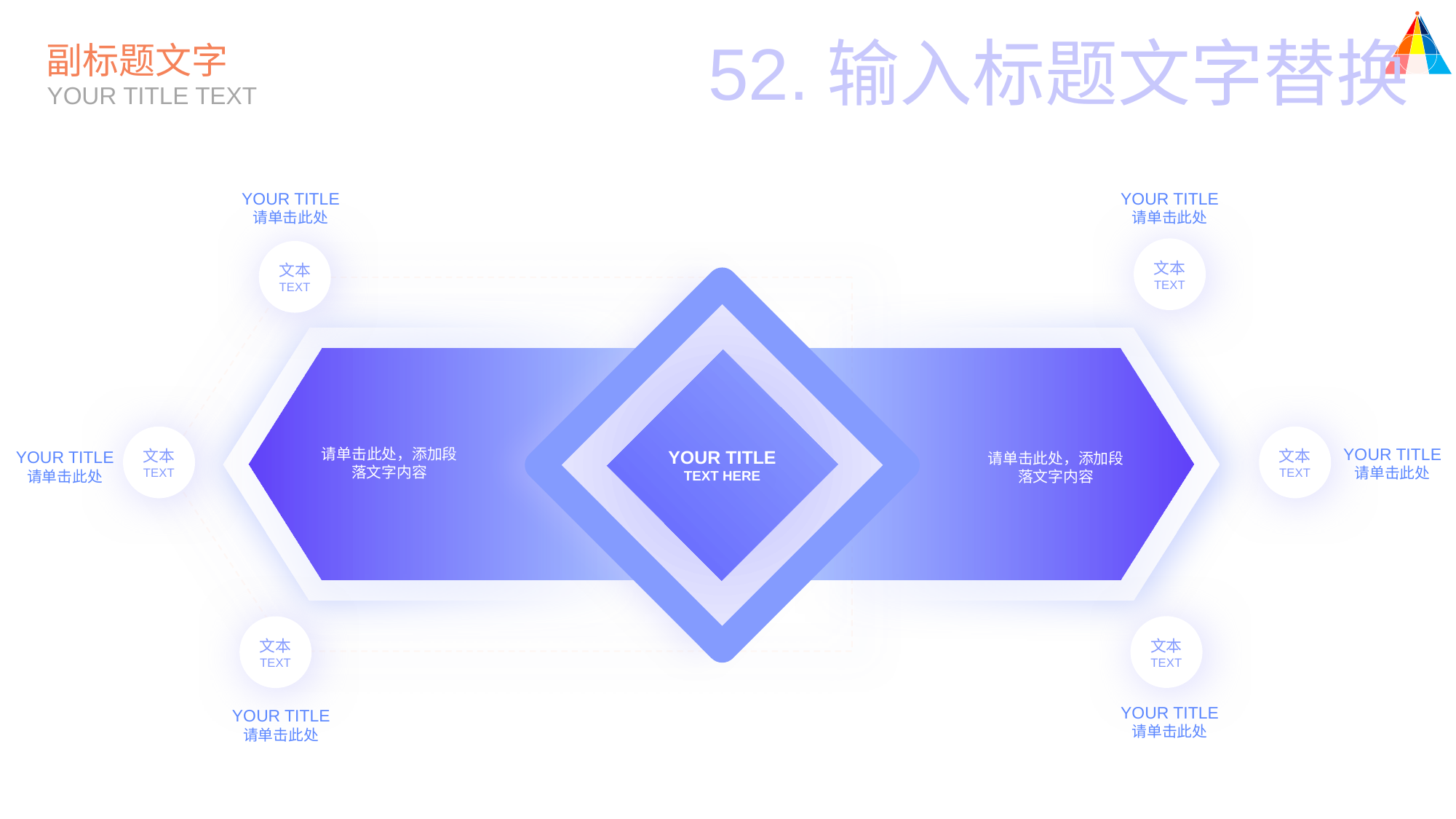

52.输入标题文字替换
副标题文字
YOUR TITLE TEXT
YOUR TITLE
请单击此处
YOUR TITLE
请单击此处

文本
TEXT

文本
TEXT

YOUR TITLE
TEXT HERE

文本
TEXT

文本
TEXT
YOUR TITLE
请单击此处
请单击此处，添加段落文字内容
YOUR TITLE
请单击此处
请单击此处，添加段落文字内容

文本
TEXT

文本
TEXT
YOUR TITLE
请单击此处
YOUR TITLE
请单击此处